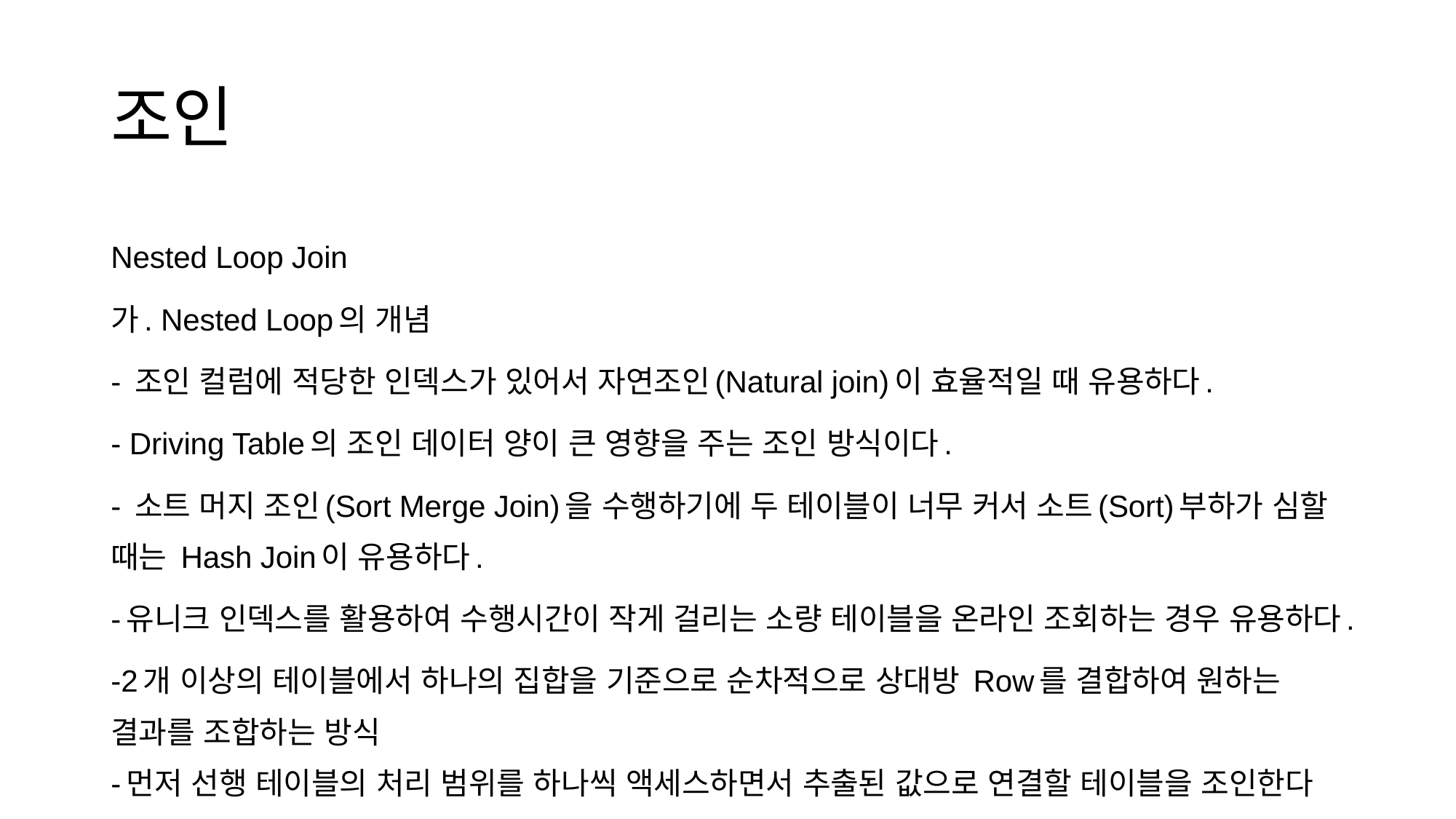

# 조인
Nested Loop Join
가. Nested Loop의 개념
- 조인 컬럼에 적당한 인덱스가 있어서 자연조인(Natural join)이 효율적일 때 유용하다.
- Driving Table의 조인 데이터 양이 큰 영향을 주는 조인 방식이다.
- 소트 머지 조인(Sort Merge Join)을 수행하기에 두 테이블이 너무 커서 소트(Sort)부하가 심할 때는 Hash Join이 유용하다.
-유니크 인덱스를 활용하여 수행시간이 작게 걸리는 소량 테이블을 온라인 조회하는 경우 유용하다.
-2개 이상의 테이블에서 하나의 집합을 기준으로 순차적으로 상대방 Row를 결합하여 원하는 결과를 조합하는 방식
-먼저 선행 테이블의 처리 범위를 하나씩 액세스하면서 추출된 값으로 연결할 테이블을 조인한다